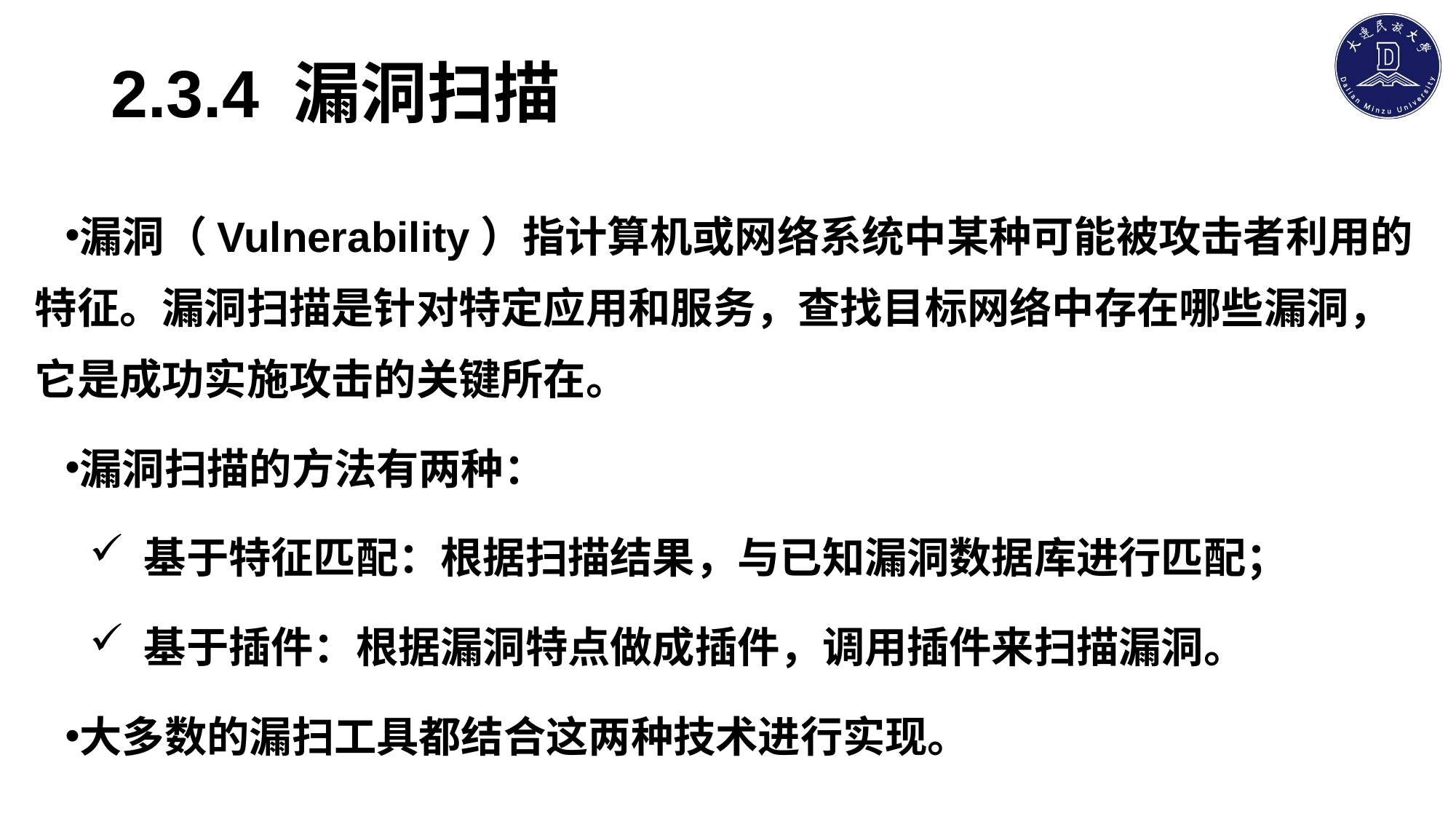

# 2.3.4 漏洞扫描
漏洞（Vulnerability）指计算机或网络系统中某种可能被攻击者利用的特征。漏洞扫描是针对特定应用和服务，查找目标网络中存在哪些漏洞，它是成功实施攻击的关键所在。
漏洞扫描的方法有两种：
基于特征匹配：根据扫描结果，与已知漏洞数据库进行匹配；
基于插件：根据漏洞特点做成插件，调用插件来扫描漏洞。
大多数的漏扫工具都结合这两种技术进行实现。